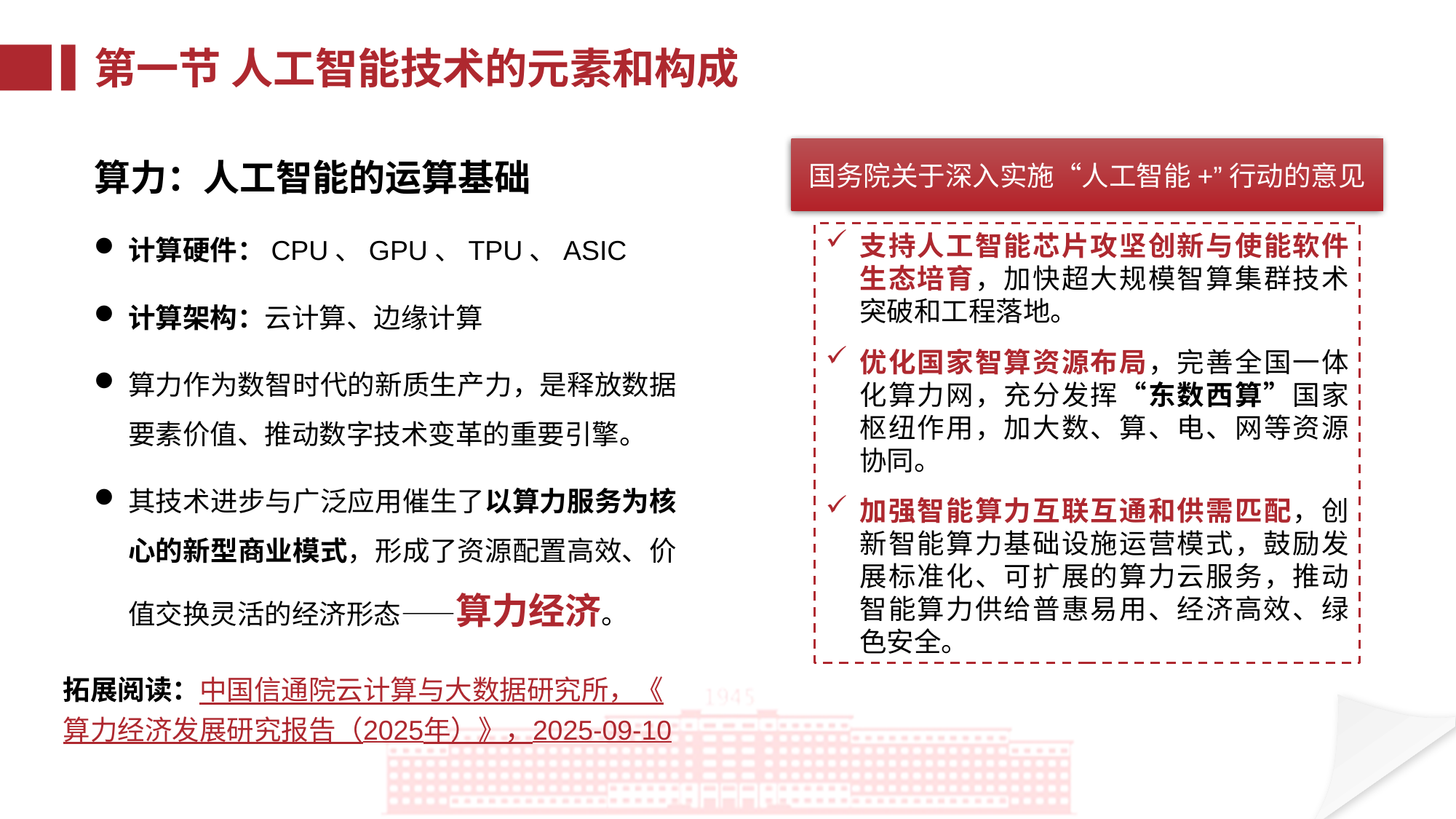

第一节 人工智能技术的元素和构成
算力：人工智能的运算基础
计算硬件：CPU、GPU、TPU、ASIC
计算架构：云计算、边缘计算
算力作为数智时代的新质生产力，是释放数据要素价值、推动数字技术变革的重要引擎。
其技术进步与广泛应用催生了以算力服务为核心的新型商业模式，形成了资源配置高效、价值交换灵活的经济形态——算力经济。
国务院关于深入实施“人工智能+”行动的意见
支持人工智能芯片攻坚创新与使能软件生态培育，加快超大规模智算集群技术突破和工程落地。
优化国家智算资源布局，完善全国一体化算力网，充分发挥“东数西算”国家枢纽作用，加大数、算、电、网等资源协同。
加强智能算力互联互通和供需匹配，创新智能算力基础设施运营模式，鼓励发展标准化、可扩展的算力云服务，推动智能算力供给普惠易用、经济高效、绿色安全。
拓展阅读：中国信通院云计算与大数据研究所，《算力经济发展研究报告（2025年）》，2025-09-10